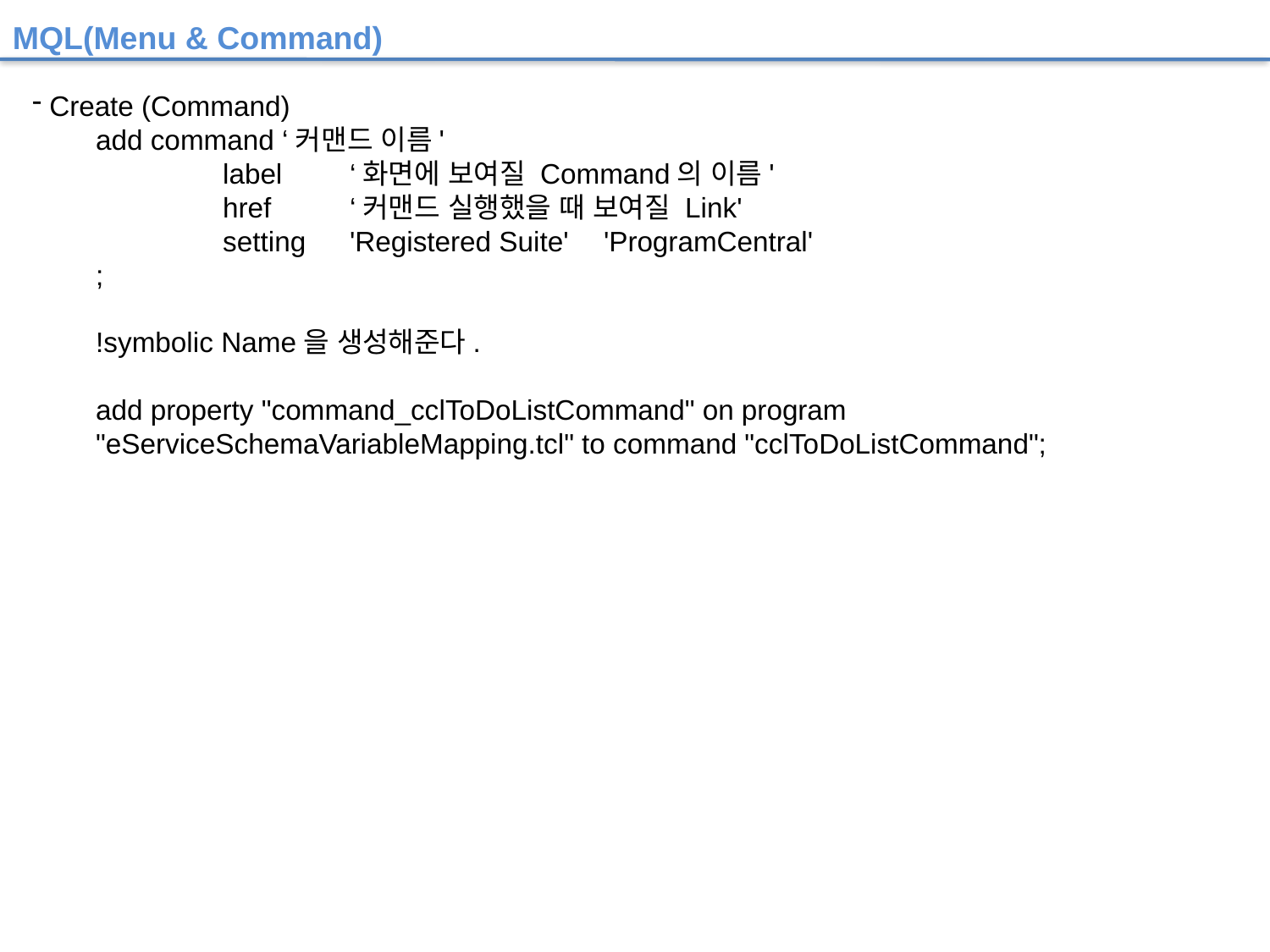

MQL(Menu & Command)
 Create (Command)
add command ‘커맨드 이름'
	label	‘화면에 보여질 Command의 이름'
	href	‘커맨드 실행했을 때 보여질 Link'
	setting	'Registered Suite'	'ProgramCentral'
;

!symbolic Name을 생성해준다.

add property "command_cclToDoListCommand" on program "eServiceSchemaVariableMapping.tcl" to command "cclToDoListCommand";